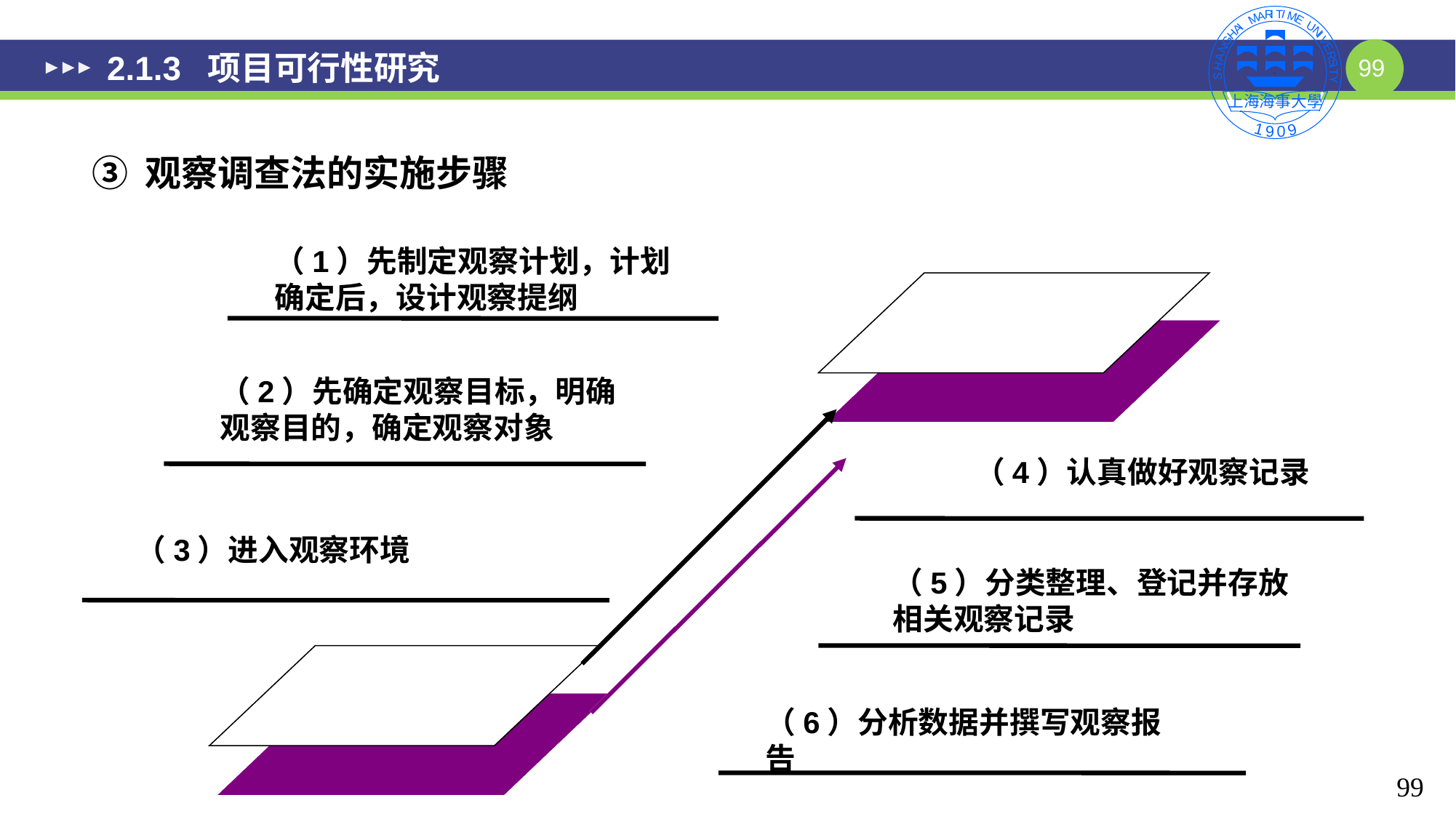

# 2.1.3  项目可行性研究
③ 观察调查法的实施步骤
（1）先制定观察计划，计划确定后，设计观察提纲

（2）先确定观察目标，明确观察目的，确定观察对象

（4）认真做好观察记录

（3）进入观察环境
（5）分类整理、登记并存放相关观察记录

（6）分析数据并撰写观察报告
99

99